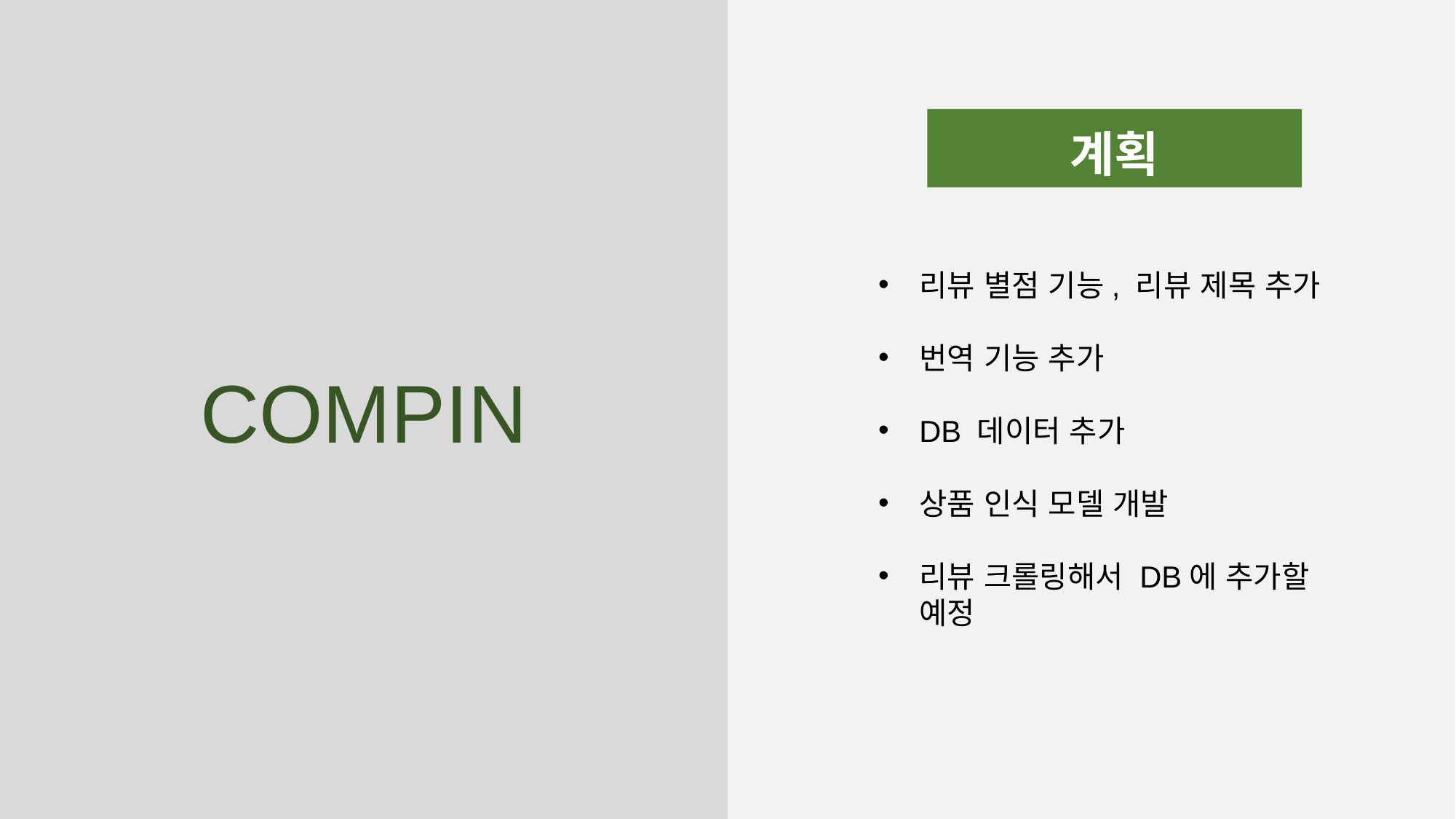

계획
리뷰 별점 기능, 리뷰 제목 추가

번역 기능 추가

DB 데이터 추가

상품 인식 모델 개발

리뷰 크롤링해서 DB에 추가할 예정
COMPIN